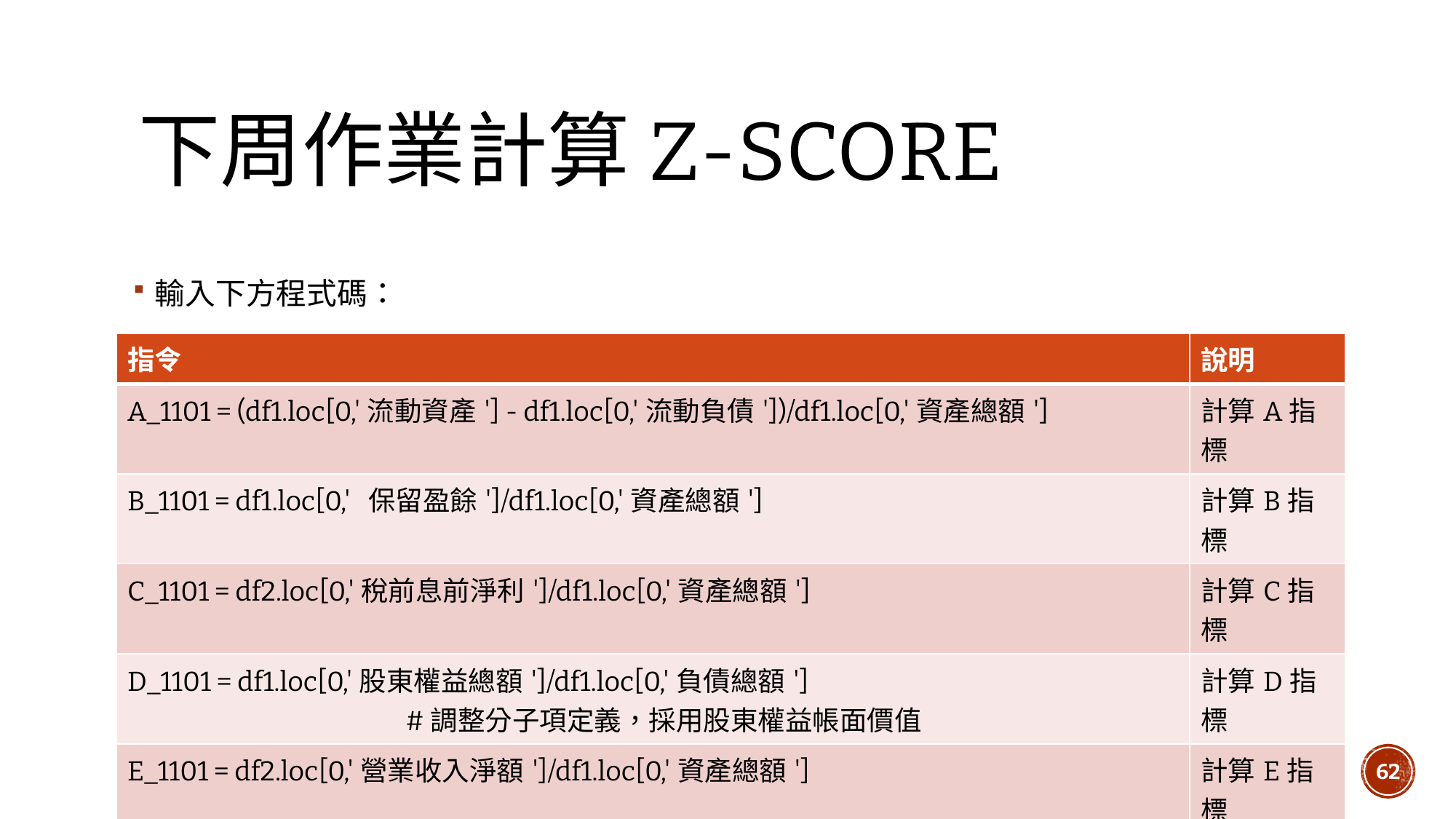

# 下周作業計算Z-score
輸入下方程式碼：

| 指令 | 說明 |
| --- | --- |
| A\_1101 = (df1.loc[0,'流動資產'] - df1.loc[0,'流動負債'])/df1.loc[0,'資產總額'] | 計算A指標 |
| B\_1101 = df1.loc[0,' 保留盈餘']/df1.loc[0,'資產總額'] | 計算B指標 |
| C\_1101 = df2.loc[0,'稅前息前淨利']/df1.loc[0,'資產總額'] | 計算C指標 |
| D\_1101 = df1.loc[0,'股東權益總額']/df1.loc[0,'負債總額'] #調整分子項定義，採用股東權益帳面價值 | 計算D指標 |
| E\_1101 = df2.loc[0,'營業收入淨額']/df1.loc[0,'資產總額'] | 計算E指標 |
| Z\_score\_1101 = 1.2\*A\_1101 + 1.4\*B\_1101 + 3.3\*C\_1101 + 0.6\*D\_1101 +1.0\*E\_1101 | 計算Z-score |
| Z\_score\_1101, A\_1101, B\_1101, C\_1101, D\_1101, E\_1101 | 顯示結果 |
62